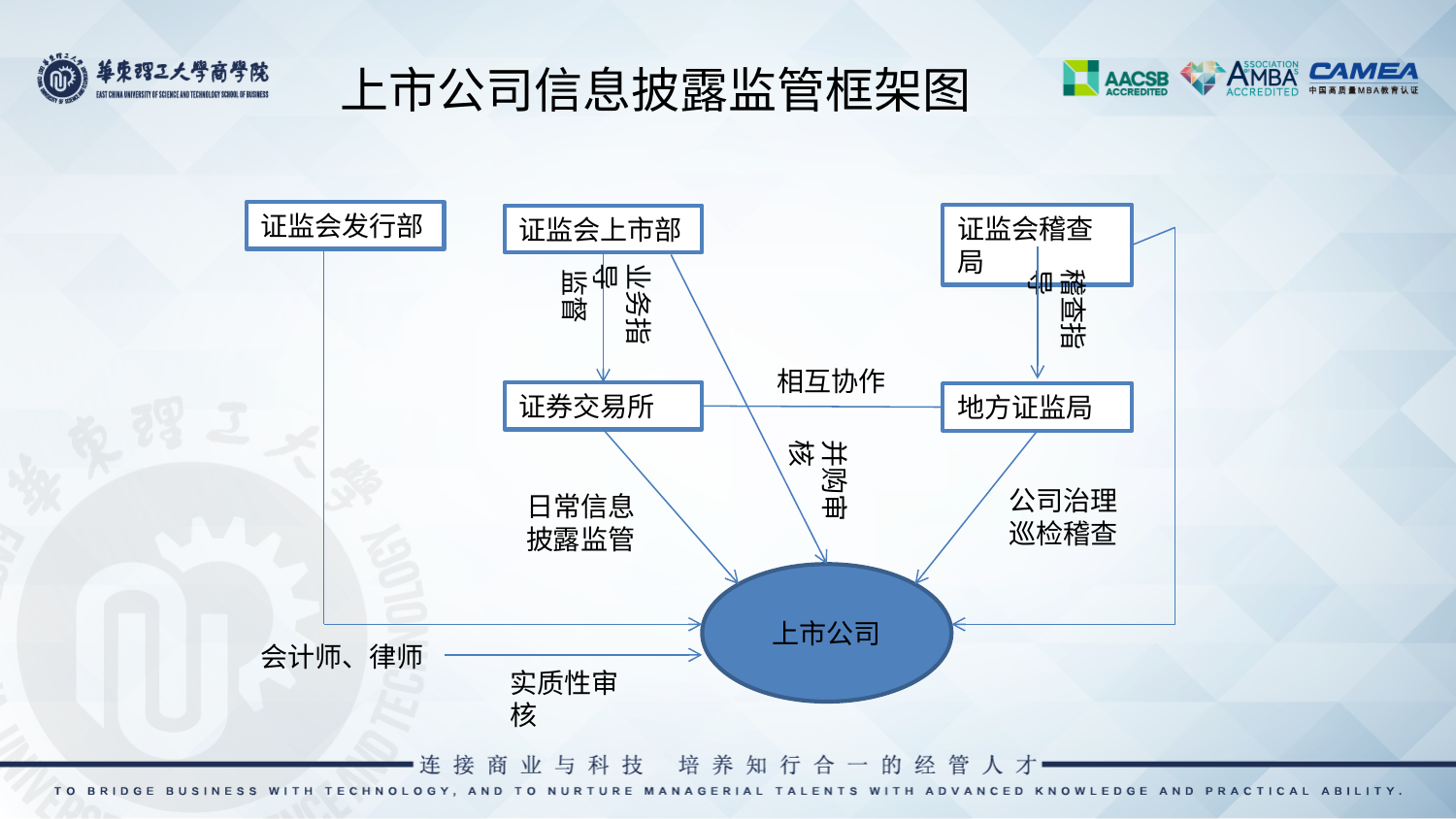

# 上市公司信息披露监管框架图
证监会发行部
证监会稽查局
证监会上市部
业务指导
监督
稽查指导
相互协作
证券交易所
地方证监局
并购审核
公司治理
巡检稽查
日常信息披露监管
上市公司
会计师、律师
实质性审核
37